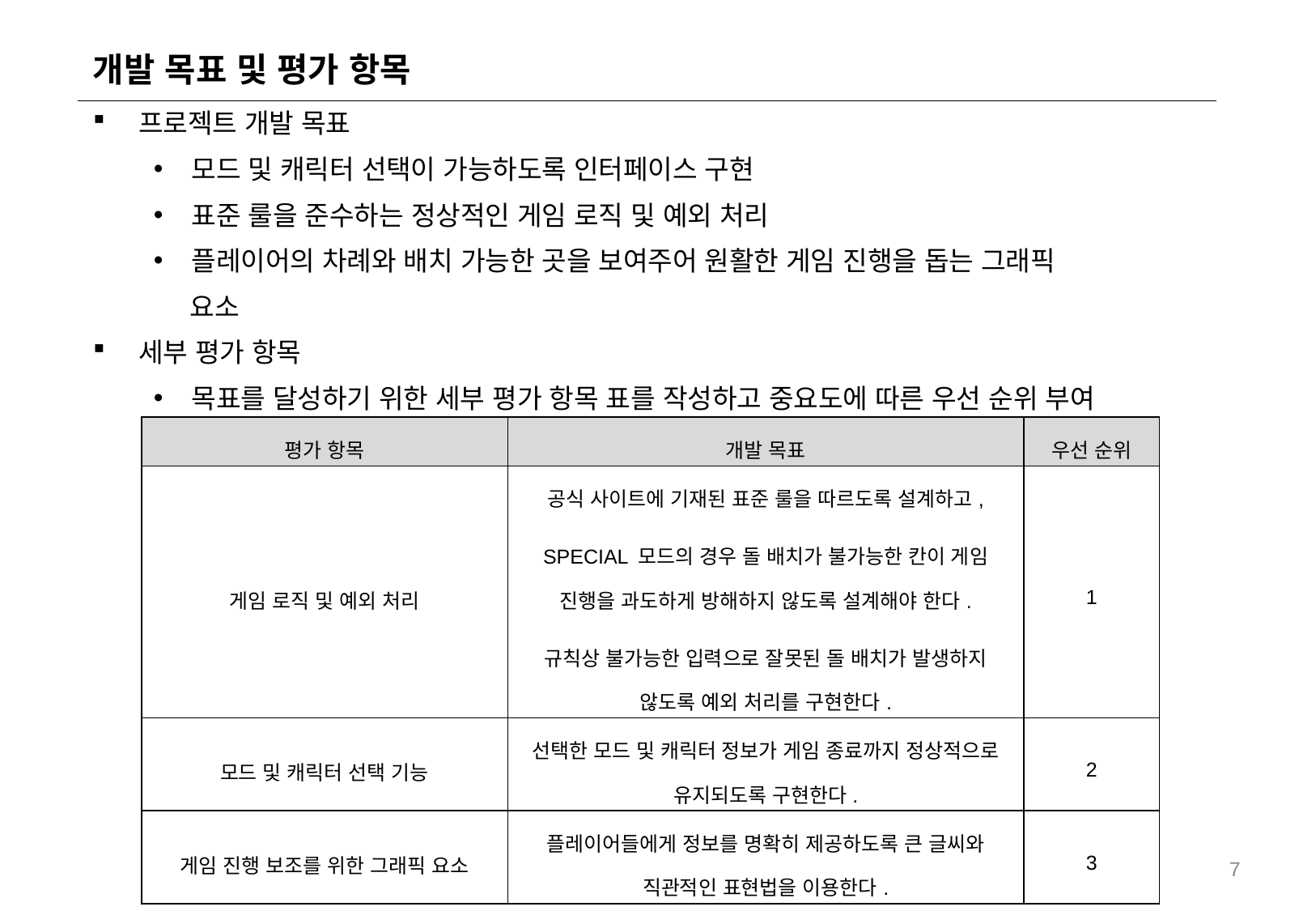

# 개발 목표 및 평가 항목
프로젝트 개발 목표
모드 및 캐릭터 선택이 가능하도록 인터페이스 구현
표준 룰을 준수하는 정상적인 게임 로직 및 예외 처리
플레이어의 차례와 배치 가능한 곳을 보여주어 원활한 게임 진행을 돕는 그래픽
    요소
세부 평가 항목
목표를 달성하기 위한 세부 평가 항목 표를 작성하고 중요도에 따른 우선 순위 부여
| 평가 항목 | 개발 목표 | 우선 순위 |
| --- | --- | --- |
| 게임 로직 및 예외 처리 | 공식 사이트에 기재된 표준 룰을 따르도록 설계하고, SPECIAL 모드의 경우 돌 배치가 불가능한 칸이 게임 진행을 과도하게 방해하지 않도록 설계해야 한다. 규칙상 불가능한 입력으로 잘못된 돌 배치가 발생하지 않도록 예외 처리를 구현한다. | 1 |
| 모드 및 캐릭터 선택 기능 | 선택한 모드 및 캐릭터 정보가 게임 종료까지 정상적으로 유지되도록 구현한다. | 2 |
| 게임 진행 보조를 위한 그래픽 요소 | 플레이어들에게 정보를 명확히 제공하도록 큰 글씨와 직관적인 표현법을 이용한다. | 3 |
7